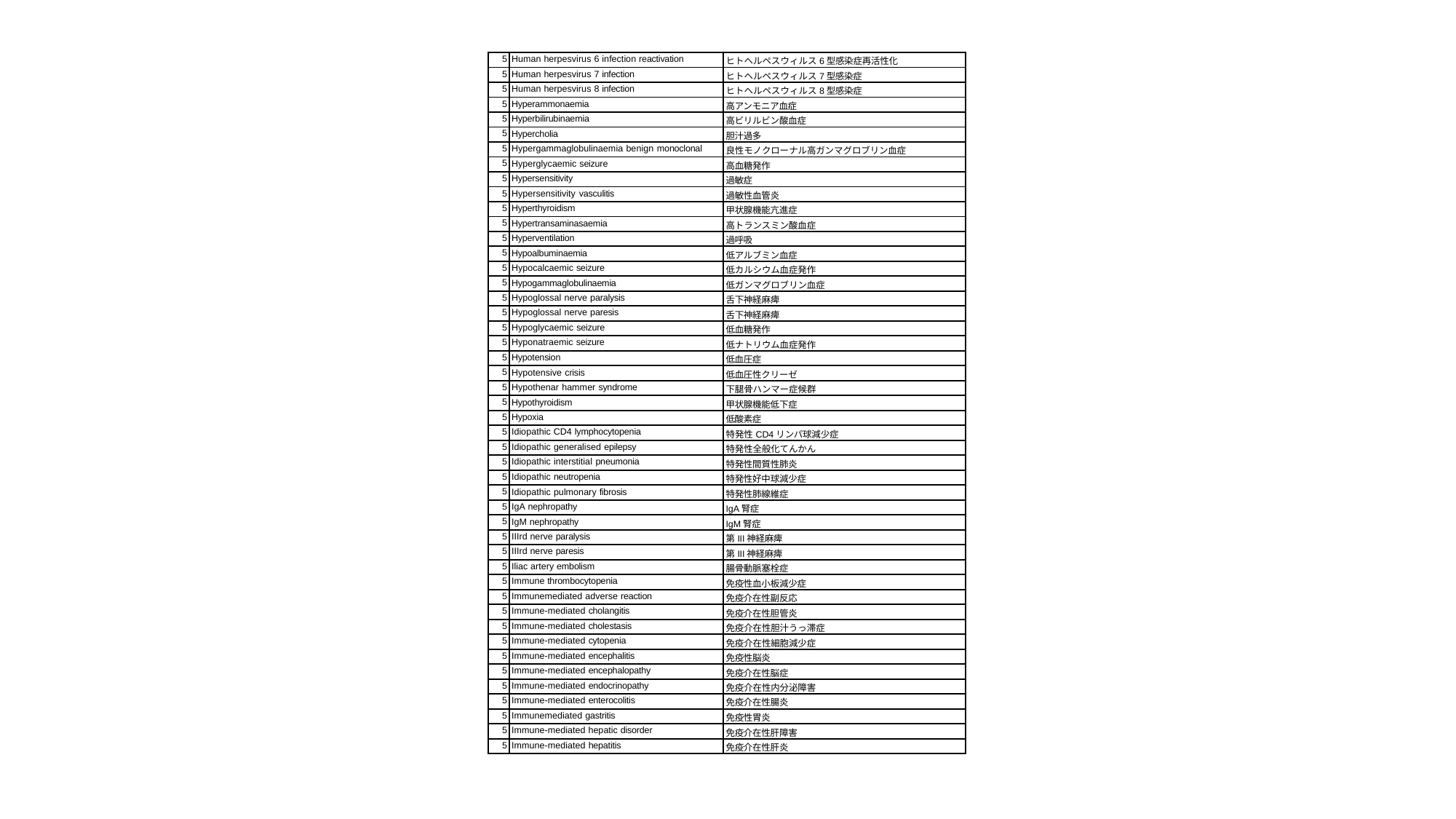

| 5 | Human herpesvirus 6 infection reactivation | ヒトヘルペスウィルス6型感染症再活性化 |
| --- | --- | --- |
| 5 | Human herpesvirus 7 infection | ヒトヘルペスウィルス7型感染症 |
| 5 | Human herpesvirus 8 infection | ヒトヘルペスウィルス8型感染症 |
| 5 | Hyperammonaemia | 高アンモニア血症 |
| 5 | Hyperbilirubinaemia | 高ビリルビン酸血症 |
| 5 | Hypercholia | 胆汁過多 |
| 5 | Hypergammaglobulinaemia benign monoclonal | 良性モノクローナル高ガンマグロブリン血症 |
| 5 | Hyperglycaemic seizure | 高血糖発作 |
| 5 | Hypersensitivity | 過敏症 |
| 5 | Hypersensitivity vasculitis | 過敏性血管炎 |
| 5 | Hyperthyroidism | 甲状腺機能亢進症 |
| 5 | Hypertransaminasaemia | 高トランスミン酸血症 |
| 5 | Hyperventilation | 過呼吸 |
| 5 | Hypoalbuminaemia | 低アルブミン血症 |
| 5 | Hypocalcaemic seizure | 低カルシウム血症発作 |
| 5 | Hypogammaglobulinaemia | 低ガンマグロブリン血症 |
| 5 | Hypoglossal nerve paralysis | 舌下神経麻痺 |
| 5 | Hypoglossal nerve paresis | 舌下神経麻痺 |
| 5 | Hypoglycaemic seizure | 低血糖発作 |
| 5 | Hyponatraemic seizure | 低ナトリウム血症発作 |
| 5 | Hypotension | 低血圧症 |
| 5 | Hypotensive crisis | 低血圧性クリーゼ |
| 5 | Hypothenar hammer syndrome | 下腿骨ハンマー症候群 |
| 5 | Hypothyroidism | 甲状腺機能低下症 |
| 5 | Hypoxia | 低酸素症 |
| 5 | Idiopathic CD4 lymphocytopenia | 特発性CD4リンパ球減少症 |
| 5 | Idiopathic generalised epilepsy | 特発性全般化てんかん |
| 5 | Idiopathic interstitial pneumonia | 特発性間質性肺炎 |
| 5 | Idiopathic neutropenia | 特発性好中球減少症 |
| 5 | Idiopathic pulmonary fibrosis | 特発性肺線維症 |
| 5 | IgA nephropathy | IgA腎症 |
| 5 | IgM nephropathy | IgM腎症 |
| 5 | IIIrd nerve paralysis | 第III神経麻痺 |
| 5 | IIIrd nerve paresis | 第III神経麻痺 |
| 5 | Iliac artery embolism | 腸骨動脈塞栓症 |
| 5 | Immune thrombocytopenia | 免疫性血小板減少症 |
| 5 | Immunemediated adverse reaction | 免疫介在性副反応 |
| 5 | Immune-mediated cholangitis | 免疫介在性胆管炎 |
| 5 | Immune-mediated cholestasis | 免疫介在性胆汁うっ滞症 |
| 5 | Immune-mediated cytopenia | 免疫介在性細胞減少症 |
| 5 | Immune-mediated encephalitis | 免疫性脳炎 |
| 5 | Immune-mediated encephalopathy | 免疫介在性脳症 |
| 5 | Immune-mediated endocrinopathy | 免疫介在性内分泌障害 |
| 5 | Immune-mediated enterocolitis | 免疫介在性腸炎 |
| 5 | Immunemediated gastritis | 免疫性胃炎 |
| 5 | Immune-mediated hepatic disorder | 免疫介在性肝障害 |
| 5 | Immune-mediated hepatitis | 免疫介在性肝炎 |
106 / 29 ページ